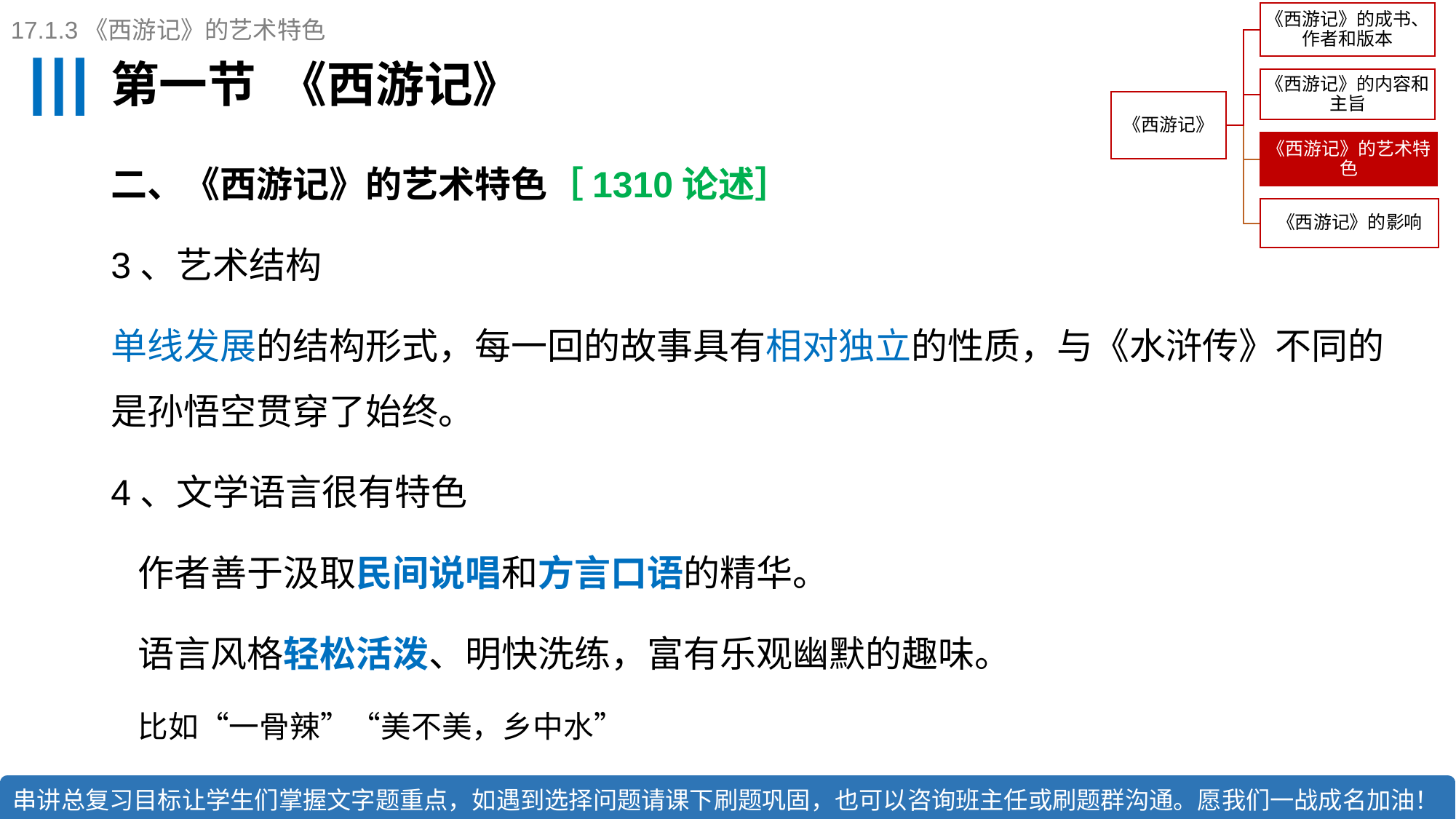

《西游记》
《西游记》的成书、作者和版本
《西游记》的内容和主旨
《西游记》的艺术特色
《西游记》的影响
17.1.3《西游记》的艺术特色
# 第一节  《西游记》
二、《西游记》的艺术特色［1310论述］
3、艺术结构
单线发展的结构形式，每一回的故事具有相对独立的性质，与《水浒传》不同的是孙悟空贯穿了始终。
4、文学语言很有特色
作者善于汲取民间说唱和方言口语的精华。
语言风格轻松活泼、明快洗练，富有乐观幽默的趣味。
比如“一骨辣”“美不美，乡中水”